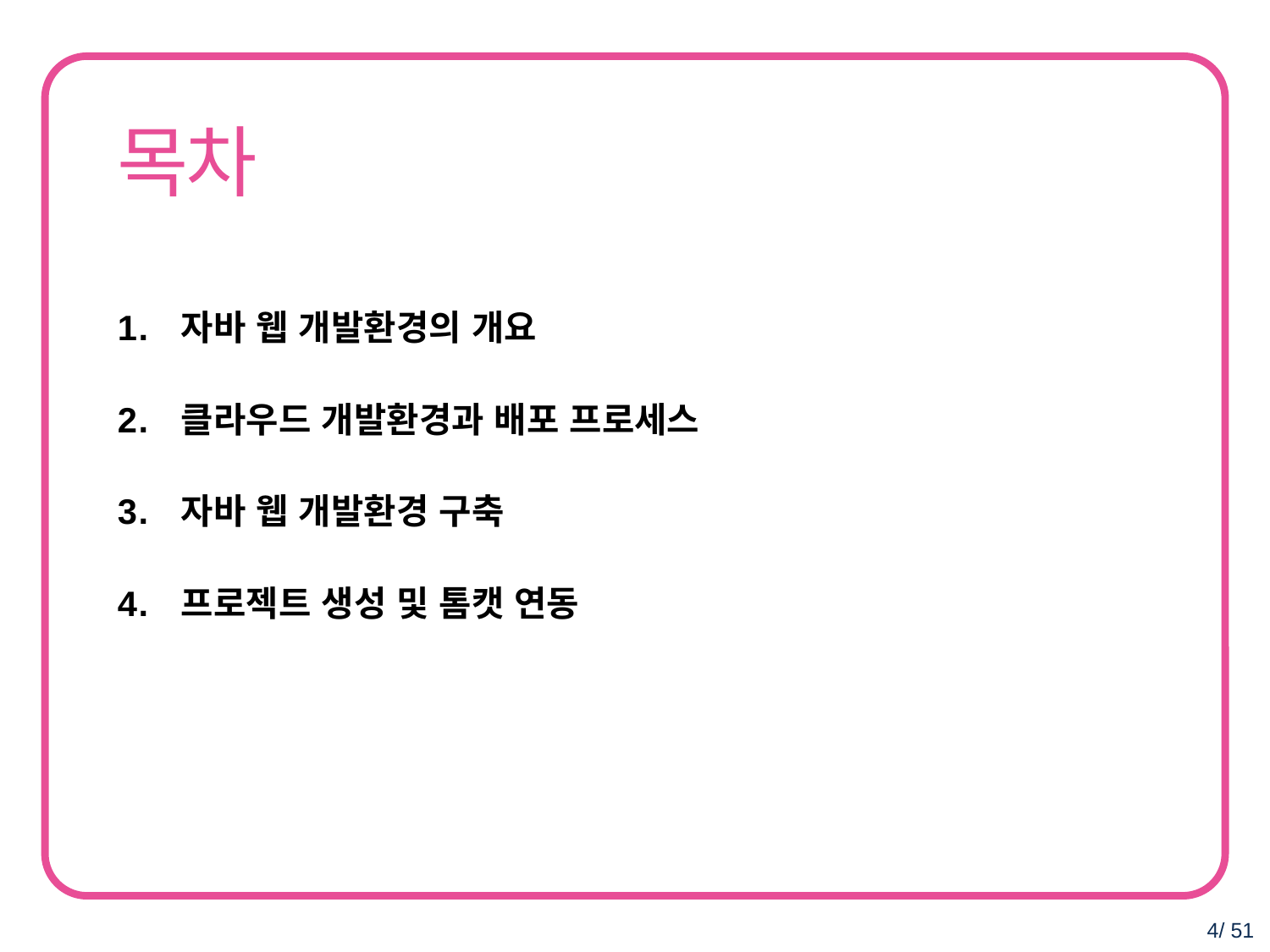

자바 웹 개발환경의 개요
클라우드 개발환경과 배포 프로세스
자바 웹 개발환경 구축
프로젝트 생성 및 톰캣 연동